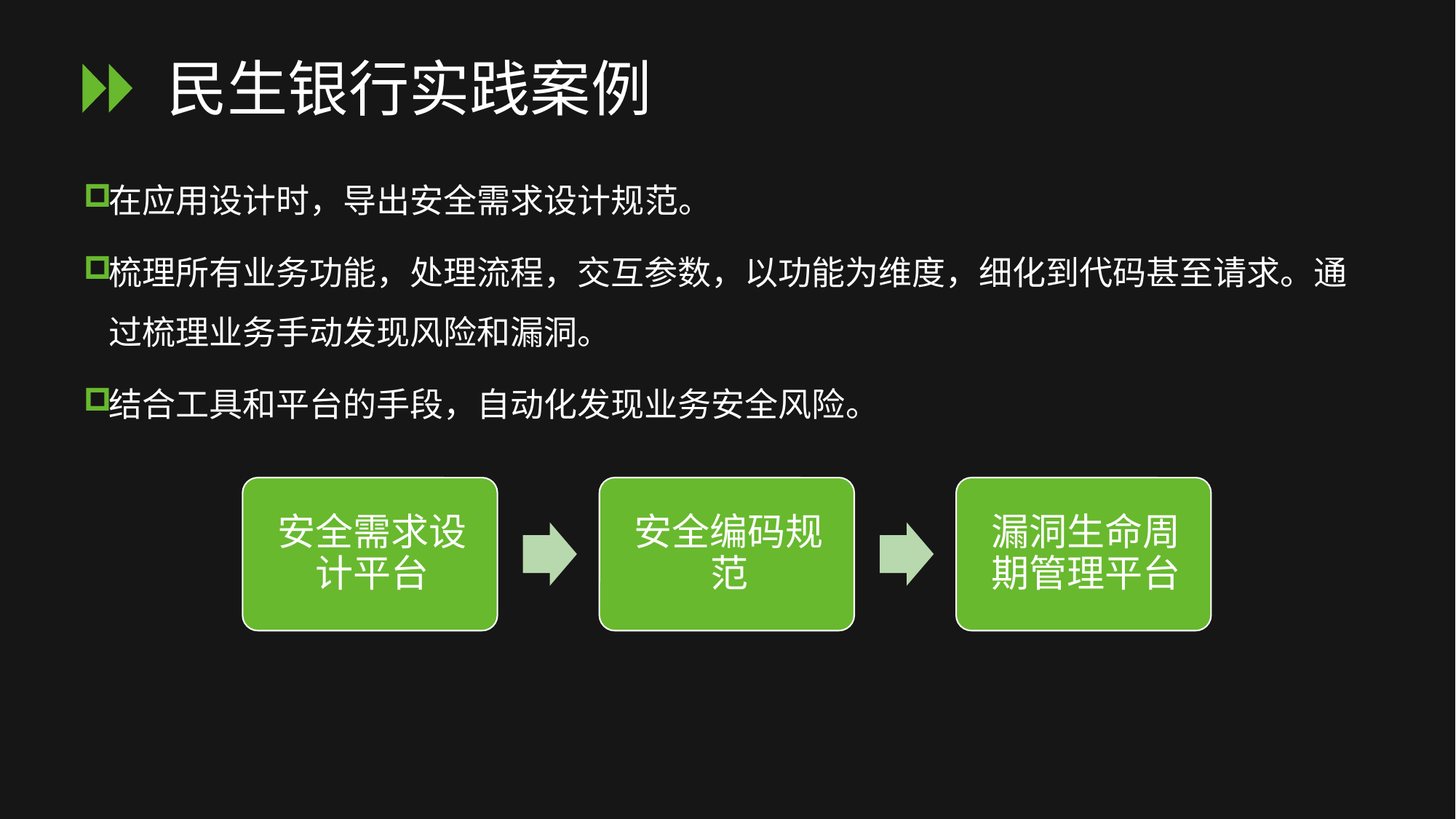

# 民生银行实践案例
在应用设计时，导出安全需求设计规范。
梳理所有业务功能，处理流程，交互参数，以功能为维度，细化到代码甚至请求。通过梳理业务手动发现风险和漏洞。
结合工具和平台的手段，自动化发现业务安全风险。
安全需求设计平台

安全编码规范

漏洞生命周期管理平台